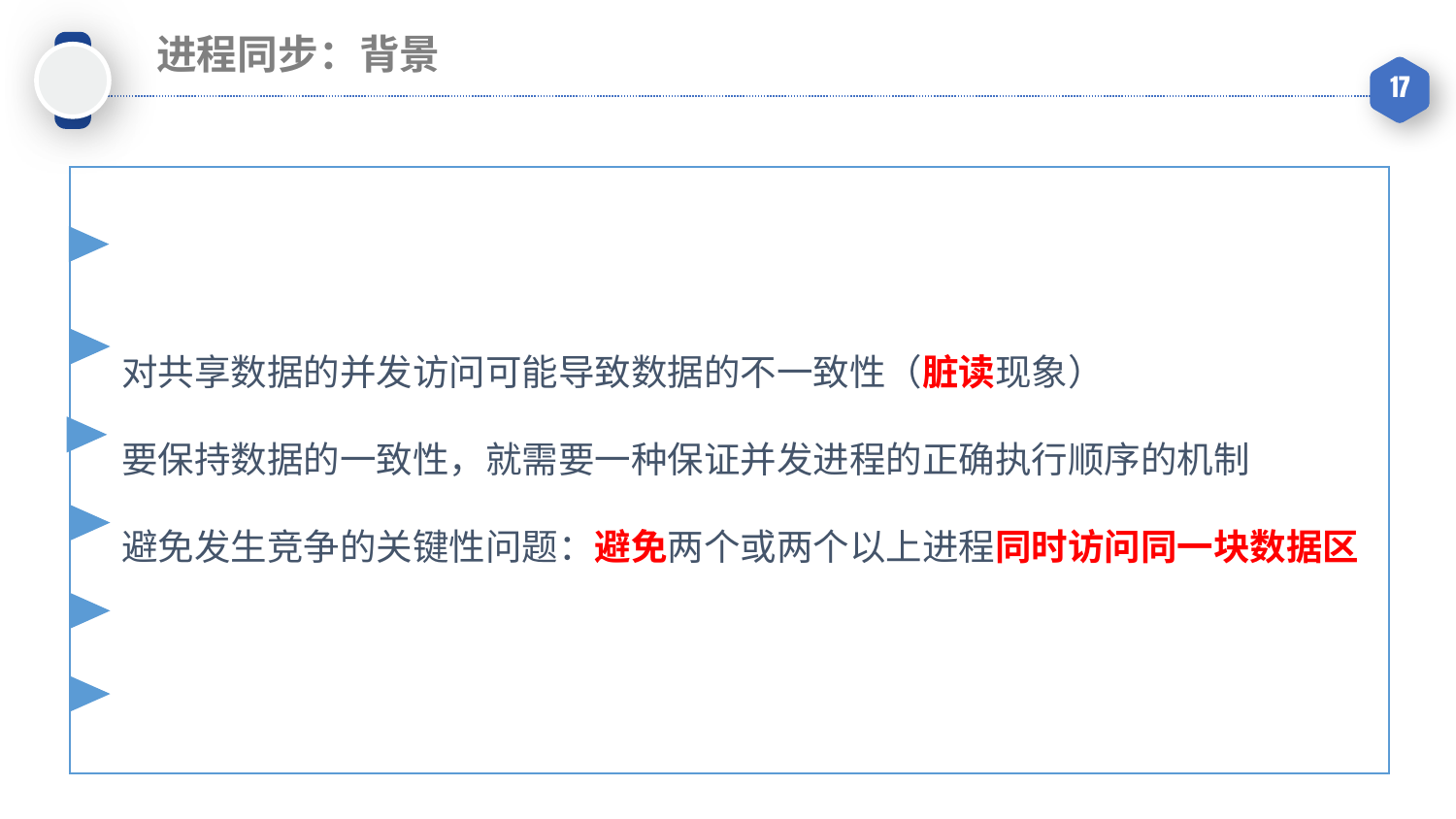

进程同步：背景

对共享数据的并发访问可能导致数据的不一致性（脏读现象）
要保持数据的一致性，就需要一种保证并发进程的正确执行顺序的机制
避免发生竞争的关键性问题：避免两个或两个以上进程同时访问同一块数据区